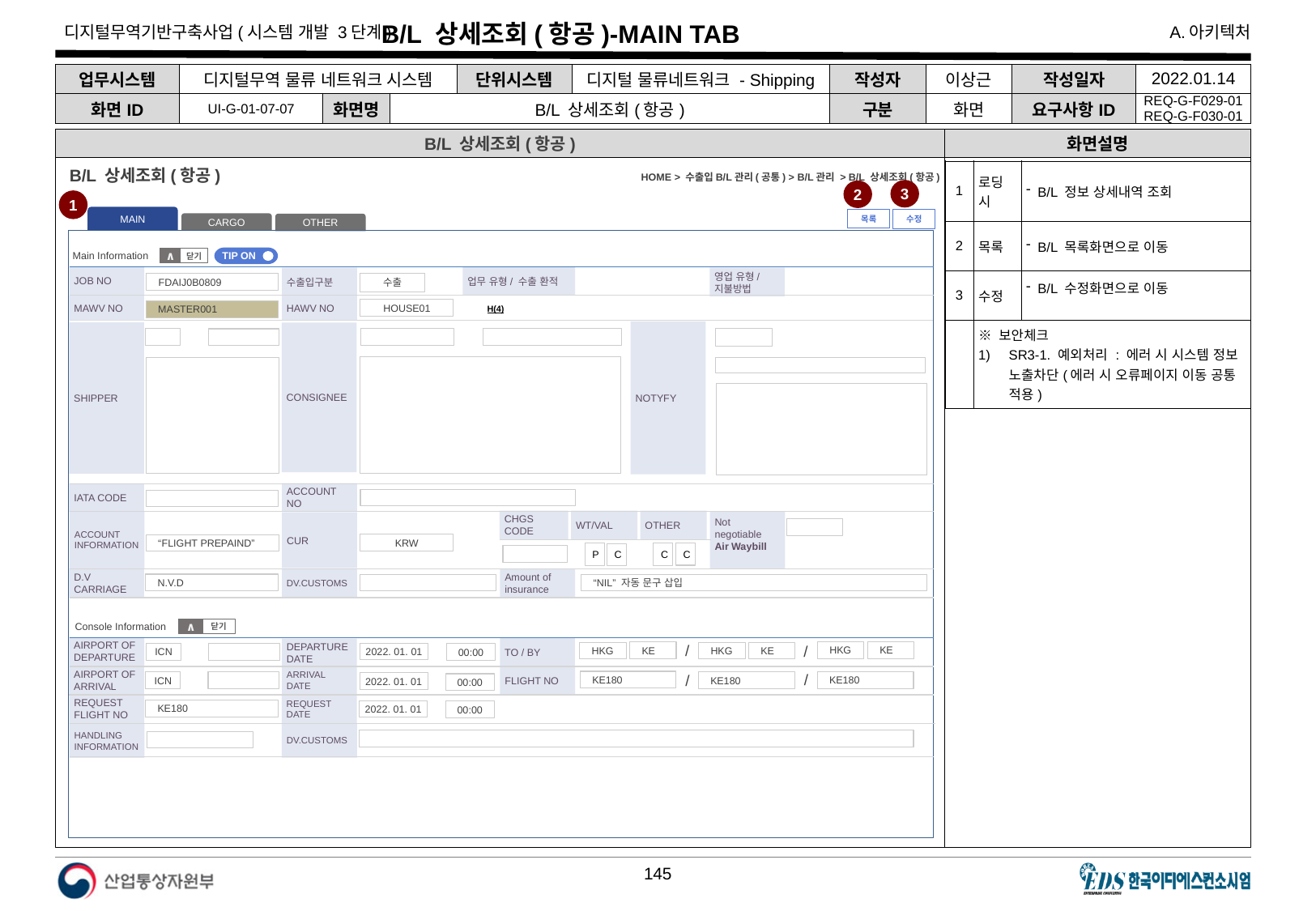

# B/L 상세조회(항공)-MAIN TAB
| 업무시스템 | 디지털무역 물류 네트워크 시스템 |  |  | 단위시스템 | 디지털 물류네트워크 - Shipping | 작성자 | 이상근 | 작성일자 | 2022.01.14 |
| --- | --- | --- | --- | --- | --- | --- | --- | --- | --- |
| 화면ID | UI-G-01-07-07 | 화면명 | B/L 상세조회(항공) |  |  | 구분 | 화면 | 요구사항ID | REQ-G-F029-01 REQ-G-F030-01 |
B/L 상세조회(항공)

화면설명

HOME > 수출입B/L관리(공통) > B/L관리 > B/L 상세조회(항공)
| 1 | 로딩 시 | B/L 정보 상세내역 조회 |
| --- | --- | --- |
| 2 | 목록 | B/L 목록화면으로 이동 |
| 3 | 수정 | B/L 수정화면으로 이동 |
|  | ※ 보안체크 SR3-1. 예외처리 : 에러 시 시스템 정보 노출차단(에러 시 오류페이지 이동 공통 적용) |  |
B/L 상세조회(항공)
3
2
1
MAIN
CARGO
OTHER

목록
수정
Main Information
닫기
∧
TIP ON

JOB NO
업무 유형/ 수출 환적
수출입구분
영업 유형/
지불방법
수출
FDAIJ0B0809
MAWV NO
HAWV NO
HOUSE01
MASTER001
H(4)
SHIPPER
NOTYFY
CONSIGNEE

ACCOUNT NO
IATA CODE

CHGS CODE
WT/VAL
OTHER
ACCOUNT
INFORMATION
Not negotiable
Air Waybill

CUR

KRW
“FLIGHT PREPAIND”
C
C
P
C

DV.CUSTOMS
D.V
CARRIAGE
Amount of
insurance
N.V.D
“NIL” 자동 문구 삽입

Console Information
닫기
∧
AIRPORT OF
DEPARTURE
TO / BY
DEPARTURE
DATE
KE
HKG
/
KE
HKG
KE
HKG
/
2022. 01. 01
ICN

00:00
ARRIVAL
DATE
AIRPORT OF
ARRIVAL
FLIGHT NO
/
KE180
KE180
ICN

KE180
/
2022. 01. 01
00:00
REQUEST
DATE
REQUEST
FLIGHT NO
KE180
2022. 01. 01
00:00
DV.CUSTOMS
HANDLING
INFORMATION

다음 장에 이어서